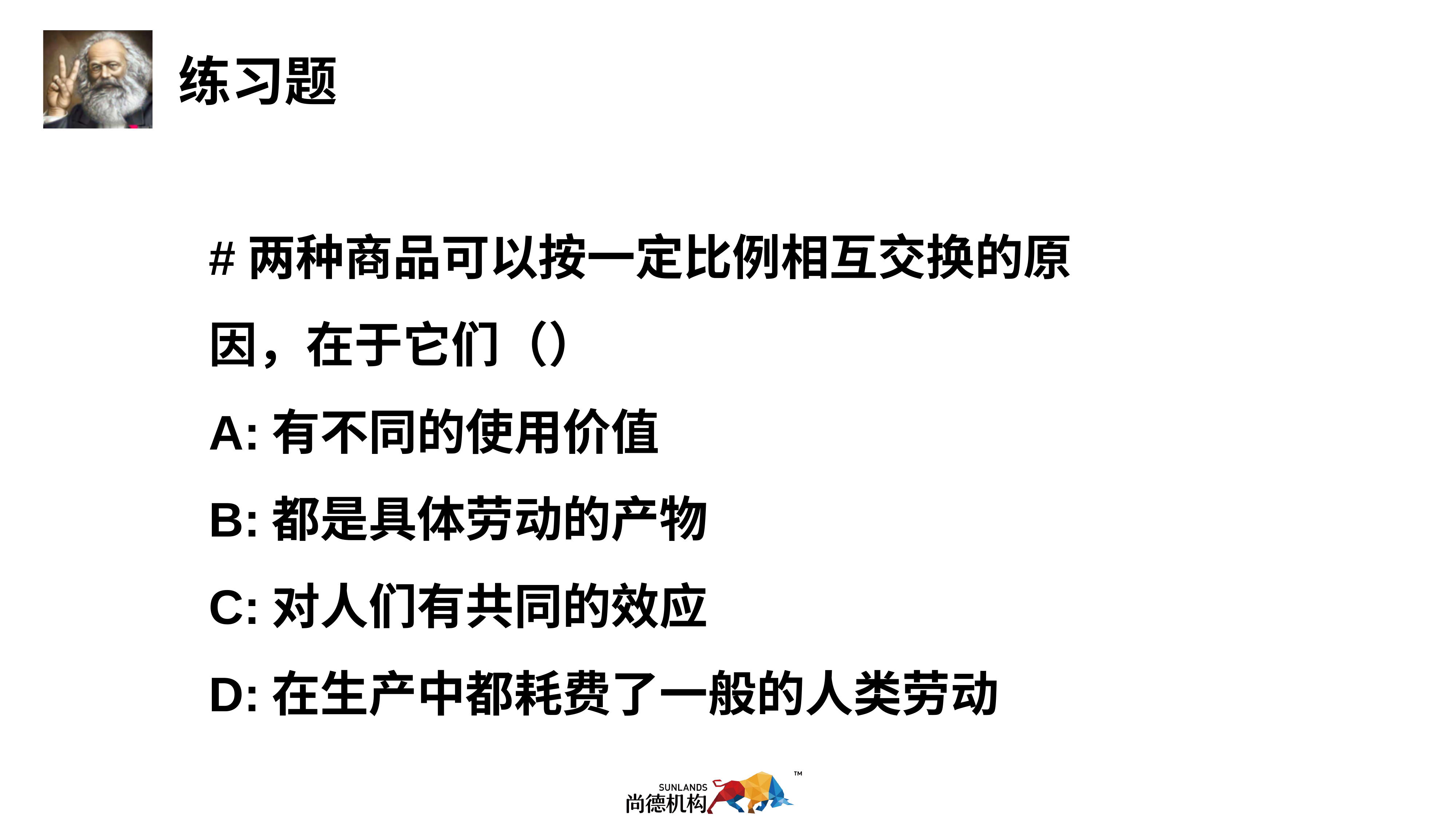

#两种商品可以按一定比例相互交换的原因，在于它们（）
A:有不同的使用价值
B:都是具体劳动的产物
C:对人们有共同的效应
D:​在生产中都耗费了一般的人类劳动